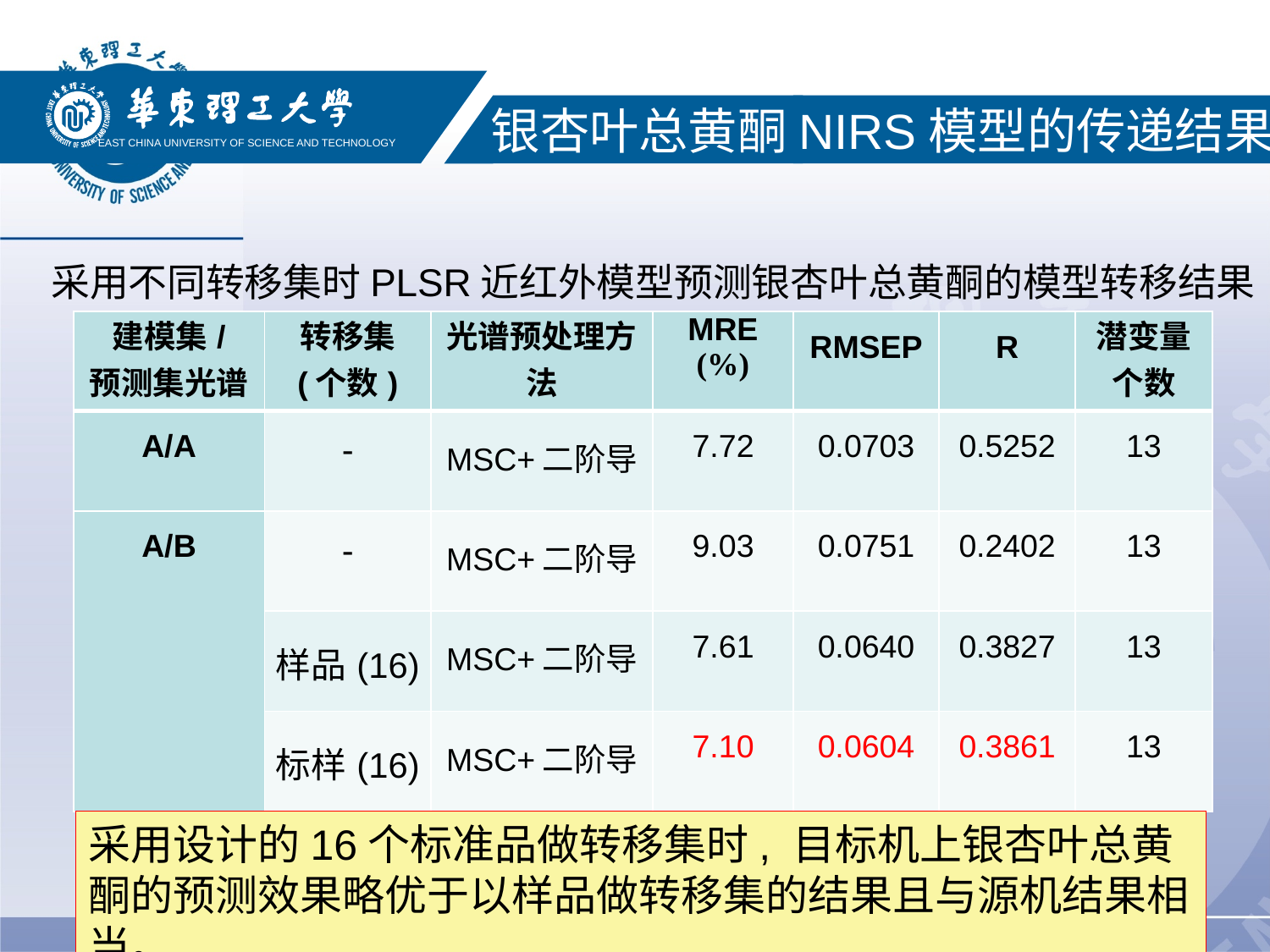

#

EAST CHINA UNIVERSITY OF SCIENCE AND TECHNOLOGY
银杏叶总黄酮NIRS模型的传递结果

采用不同转移集时PLSR近红外模型预测银杏叶总黄酮的模型转移结果
| 建模集/ 预测集光谱 | 转移集 (个数) | 光谱预处理方法 | MRE (%) | RMSEP | R | 潜变量 个数 |
| --- | --- | --- | --- | --- | --- | --- |
| A/A | - | MSC+二阶导 | 7.72 | 0.0703 | 0.5252 | 13 |
| A/B | - | MSC+二阶导 | 9.03 | 0.0751 | 0.2402 | 13 |
|  | 样品(16) | MSC+二阶导 | 7.61 | 0.0640 | 0.3827 | 13 |
|  | 标样(16) | MSC+二阶导 | 7.10 | 0.0604 | 0.3861 | 13 |
采用设计的16个标准品做转移集时, 目标机上银杏叶总黄酮的预测效果略优于以样品做转移集的结果且与源机结果相当。